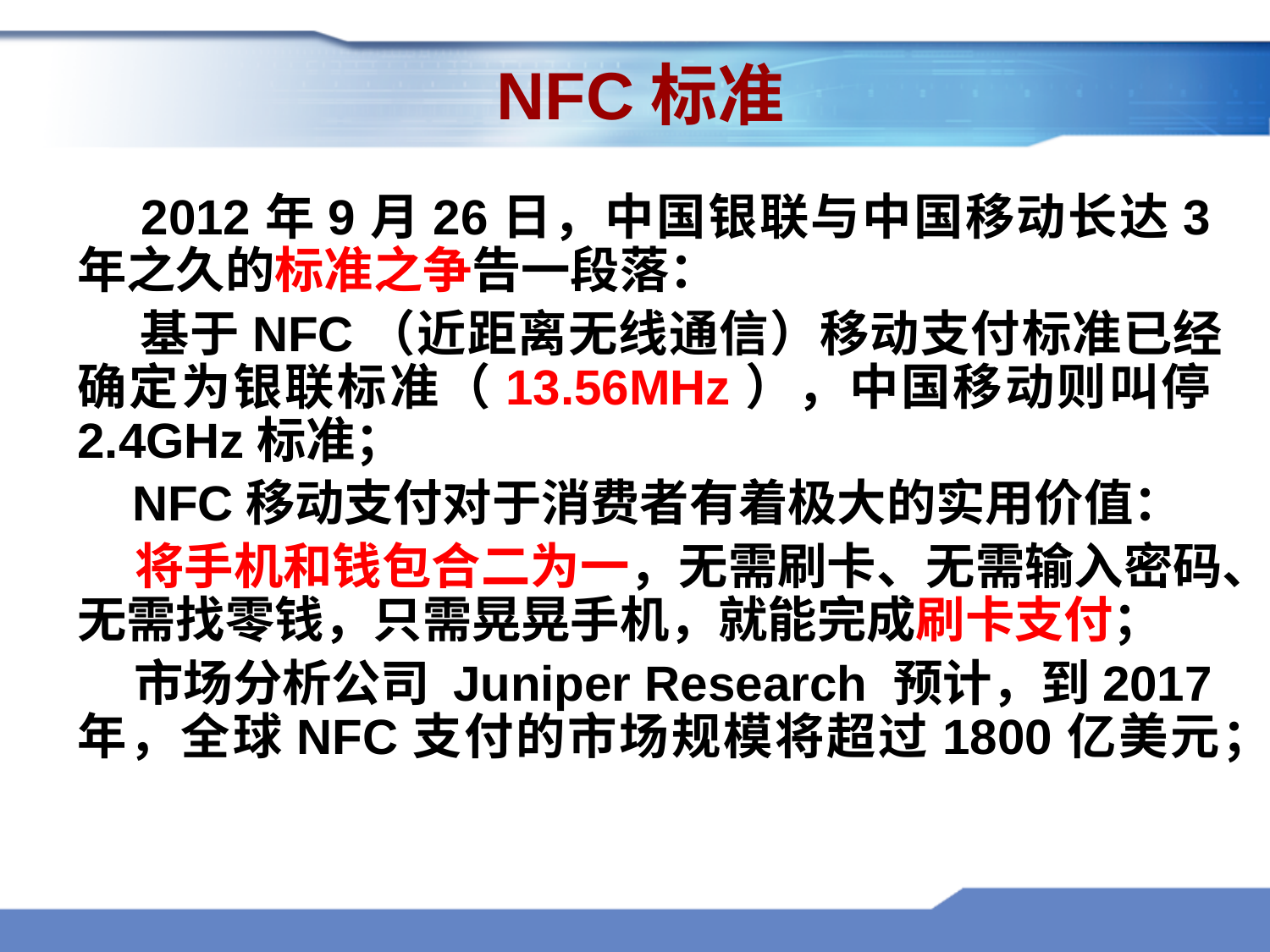

NFC标准
    2012年9月26日，中国银联与中国移动长达3年之久的标准之争告一段落：
    基于NFC（近距离无线通信）移动支付标准已经确定为银联标准（13.56MHz），中国移动则叫停2.4GHz标准；
    NFC移动支付对于消费者有着极大的实用价值：
    将手机和钱包合二为一，无需刷卡、无需输入密码、无需找零钱，只需晃晃手机，就能完成刷卡支付；
    市场分析公司 Juniper Research 预计，到2017年，全球NFC支付的市场规模将超过1800亿美元；